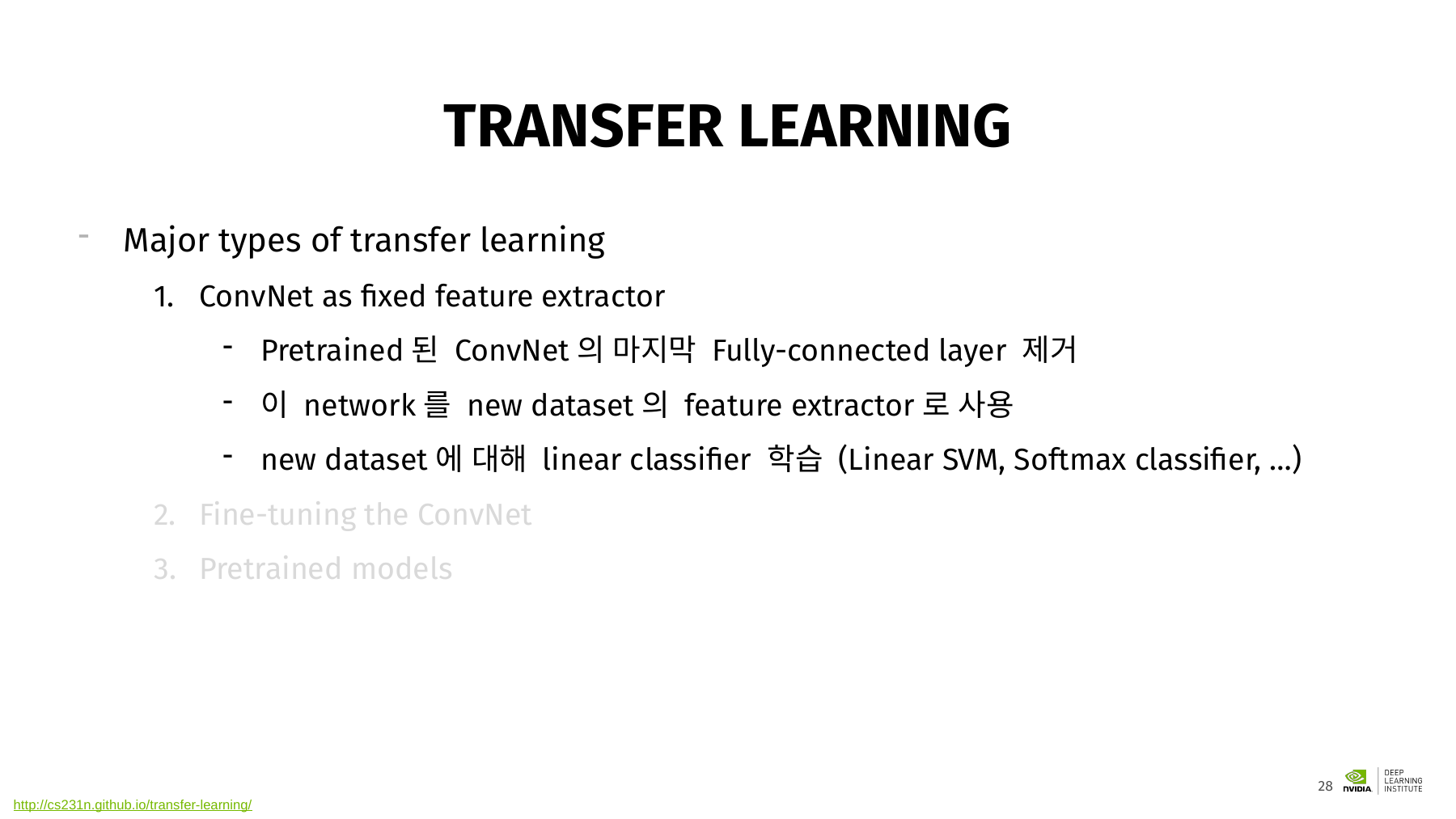

# TRANSFER LEARNING
Major types of transfer learning
ConvNet as fixed feature extractor
Pretrained된 ConvNet의 마지막 Fully-connected layer 제거
이 network를 new dataset의 feature extractor로 사용
new dataset에 대해 linear classifier 학습 (Linear SVM, Softmax classifier, …)
Fine-tuning the ConvNet
Pretrained models
http://cs231n.github.io/transfer-learning/